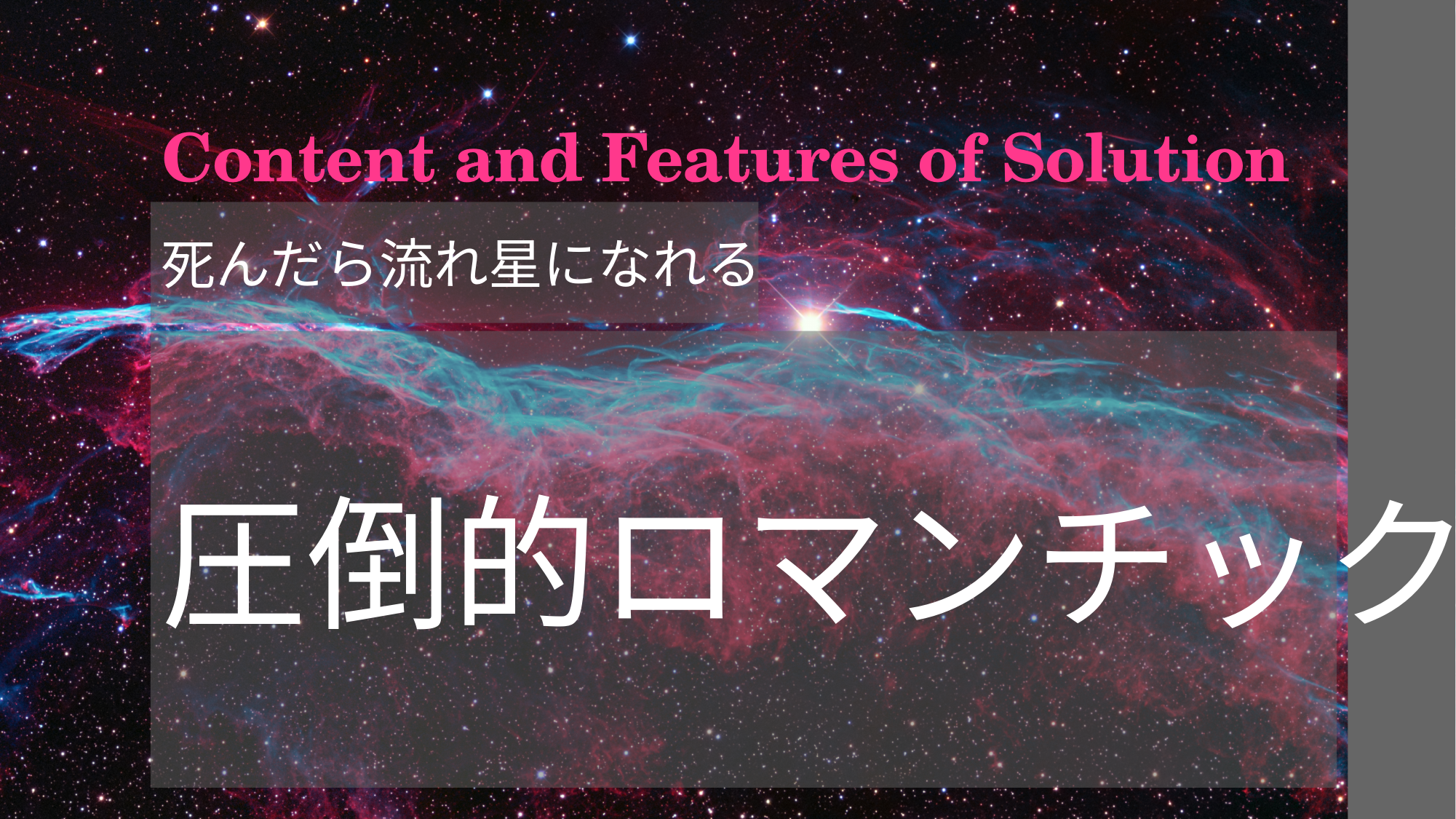

# Content and Features of Solution
死んだら流れ星になれる
圧倒的ロマンチック